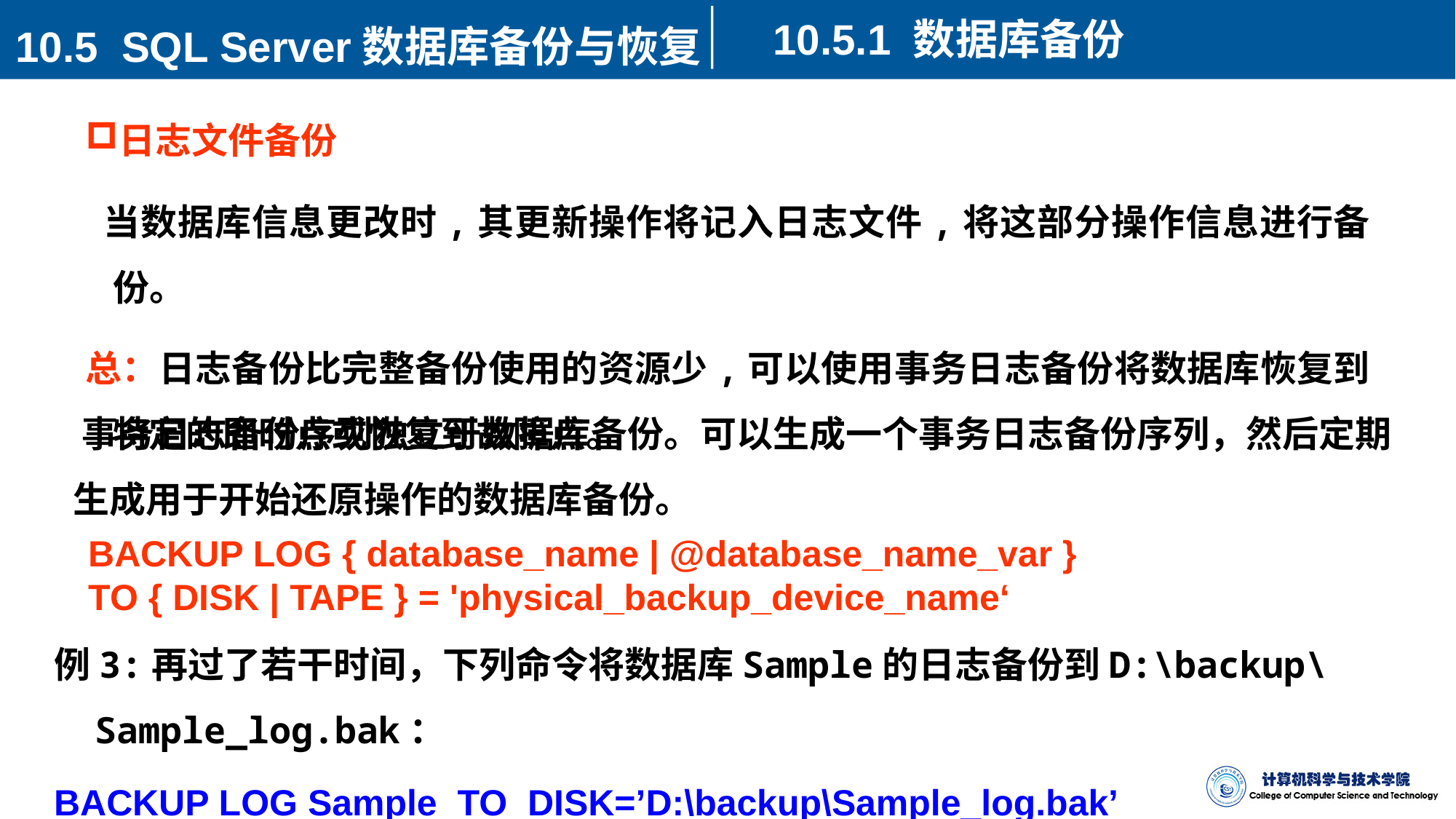

10.5.1 数据库备份
10.5  SQL Server数据库备份与恢复
日志文件备份
 当数据库信息更改时,其更新操作将记入日志文件,将这部分操作信息进行备份。
总：日志备份比完整备份使用的资源少,可以使用事务日志备份将数据库恢复到特定的即时点或恢复到故障点。
     事务日志备份序列独立于数据库备份。可以生成一个事务日志备份序列，然后定期生成用于开始还原操作的数据库备份。
BACKUP LOG { database_name | @database_name_var }
TO { DISK | TAPE } = 'physical_backup_device_name‘
例3:再过了若干时间，下列命令将数据库Sample的日志备份到D:\backup\Sample_log.bak：
BACKUP LOG Sample  TO  DISK=’D:\backup\Sample_log.bak’